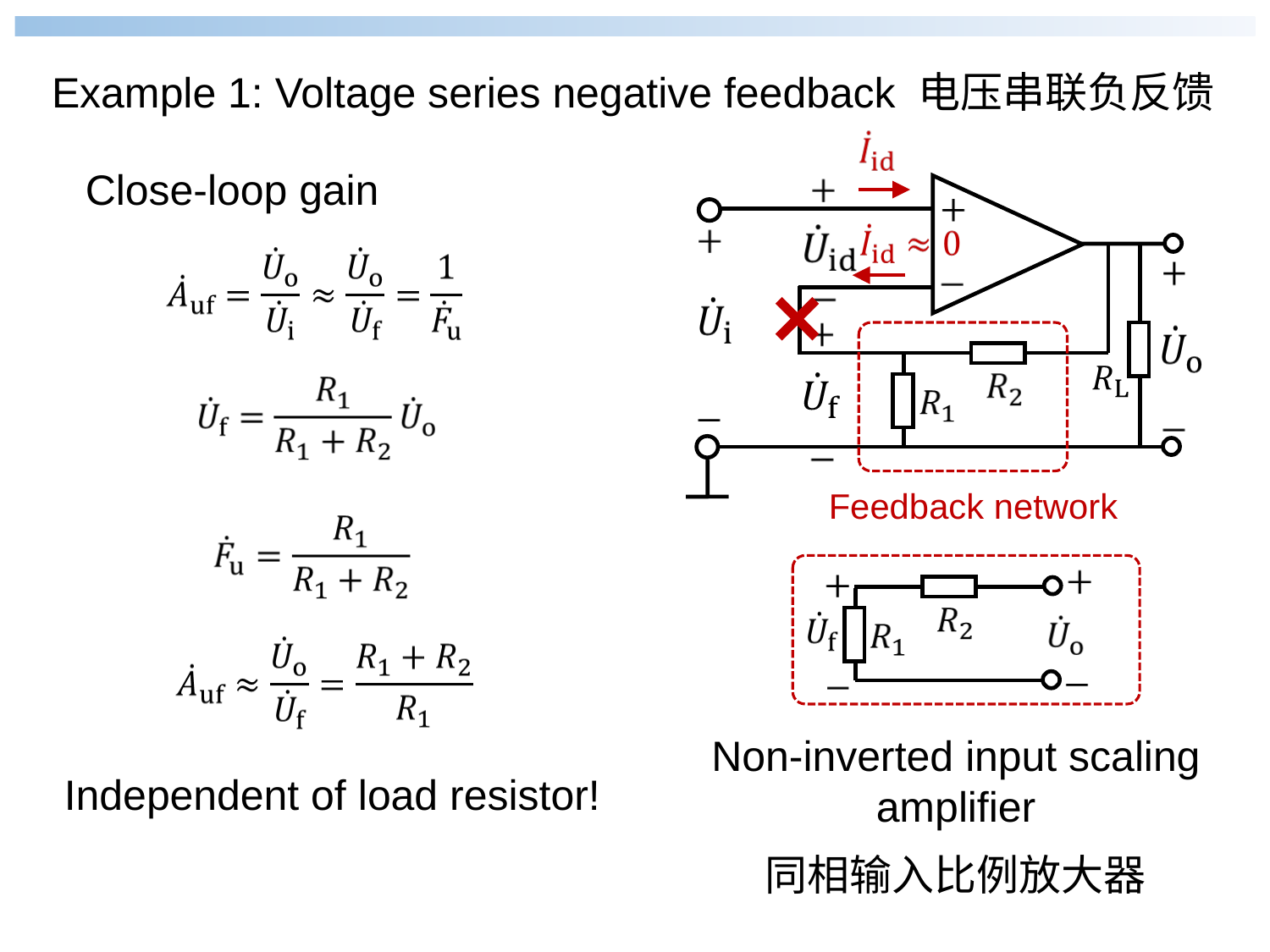

Example 1: Voltage series negative feedback 电压串联负反馈

Close-loop gain

Feedback network

Non-inverted input scaling amplifier
Independent of load resistor!
同相输入比例放大器